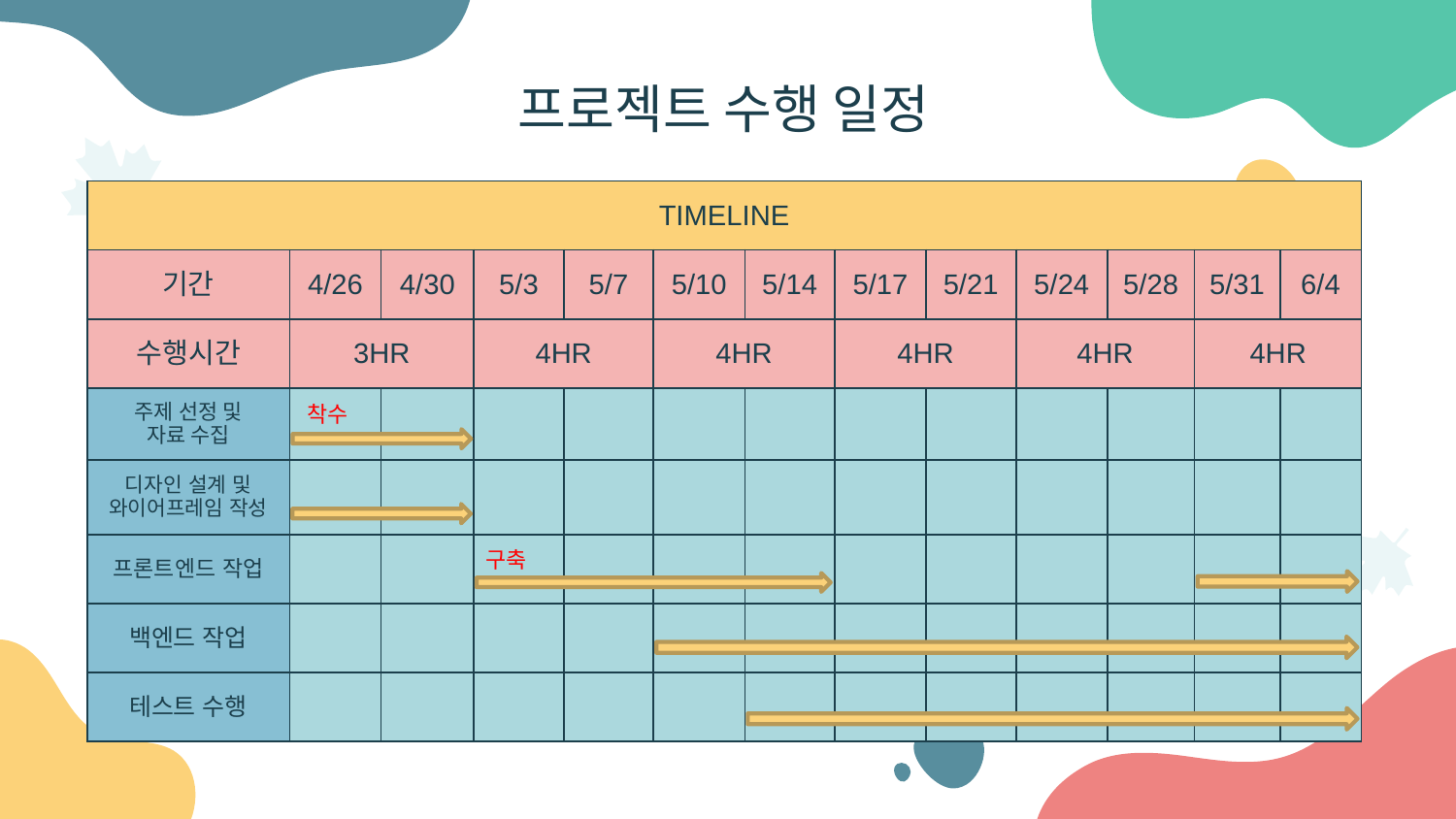

# 프로젝트 수행 일정

| TIMELINE |  |  |  |  |  |  |  |  |  |  |  |  |
| --- | --- | --- | --- | --- | --- | --- | --- | --- | --- | --- | --- | --- |
| 기간 | 4/26 | 4/30 | 5/3 | 5/7 | 5/10 | 5/14 | 5/17 | 5/21 | 5/24 | 5/28 | 5/31 | 6/4 |
| 수행시간 | 3HR |  | 4HR |  | 4HR |  | 4HR |  | 4HR |  | 4HR |  |
| 주제 선정 및 자료 수집 |  |  |  |  |  |  |  |  |  |  |  |  |
| 디자인 설계 및 와이어프레임 작성 |  |  |  |  |  |  |  |  |  |  |  |  |
| 프론트엔드 작업 |  |  |  |  |  |  |  |  |  |  |  |  |
| 백엔드 작업 |  |  |  |  |  |  |  |  |  |  |  |  |
| 테스트 수행 |  |  |  |  |  |  |  |  |  |  |  |  |

착수

구축